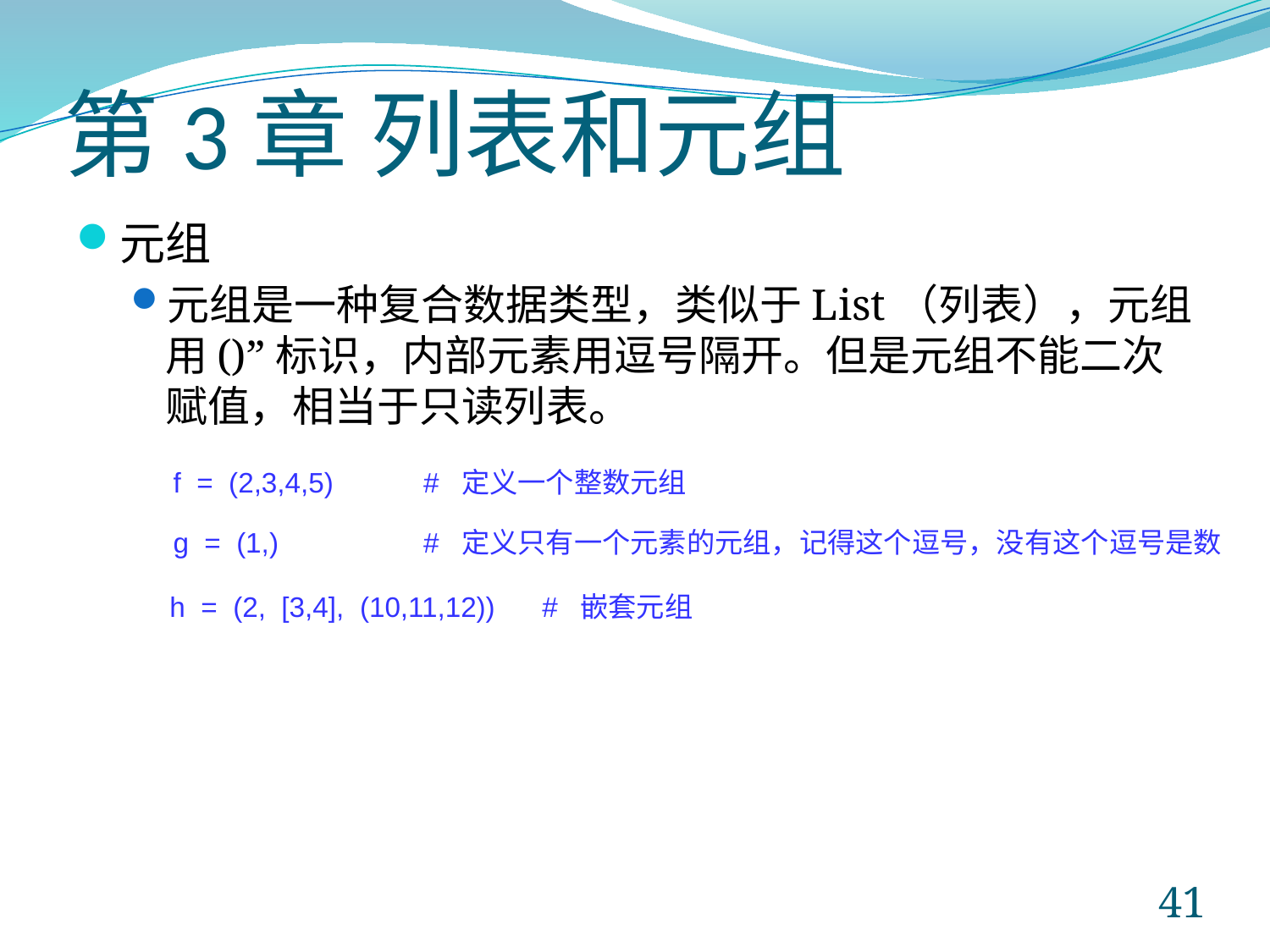

# 第3章 列表和元组
元组
元组是一种复合数据类型，类似于List（列表），元组用()”标识，内部元素用逗号隔开。但是元组不能二次赋值，相当于只读列表。

f  =  (2,3,4,5)
g  =  (1,)
#  定义一个整数元组
#  定义只有一个元素的元组，记得这个逗号，没有这个逗号是数
h  =  (2,  [3,4],  (10,11,12))      #  嵌套元组
41